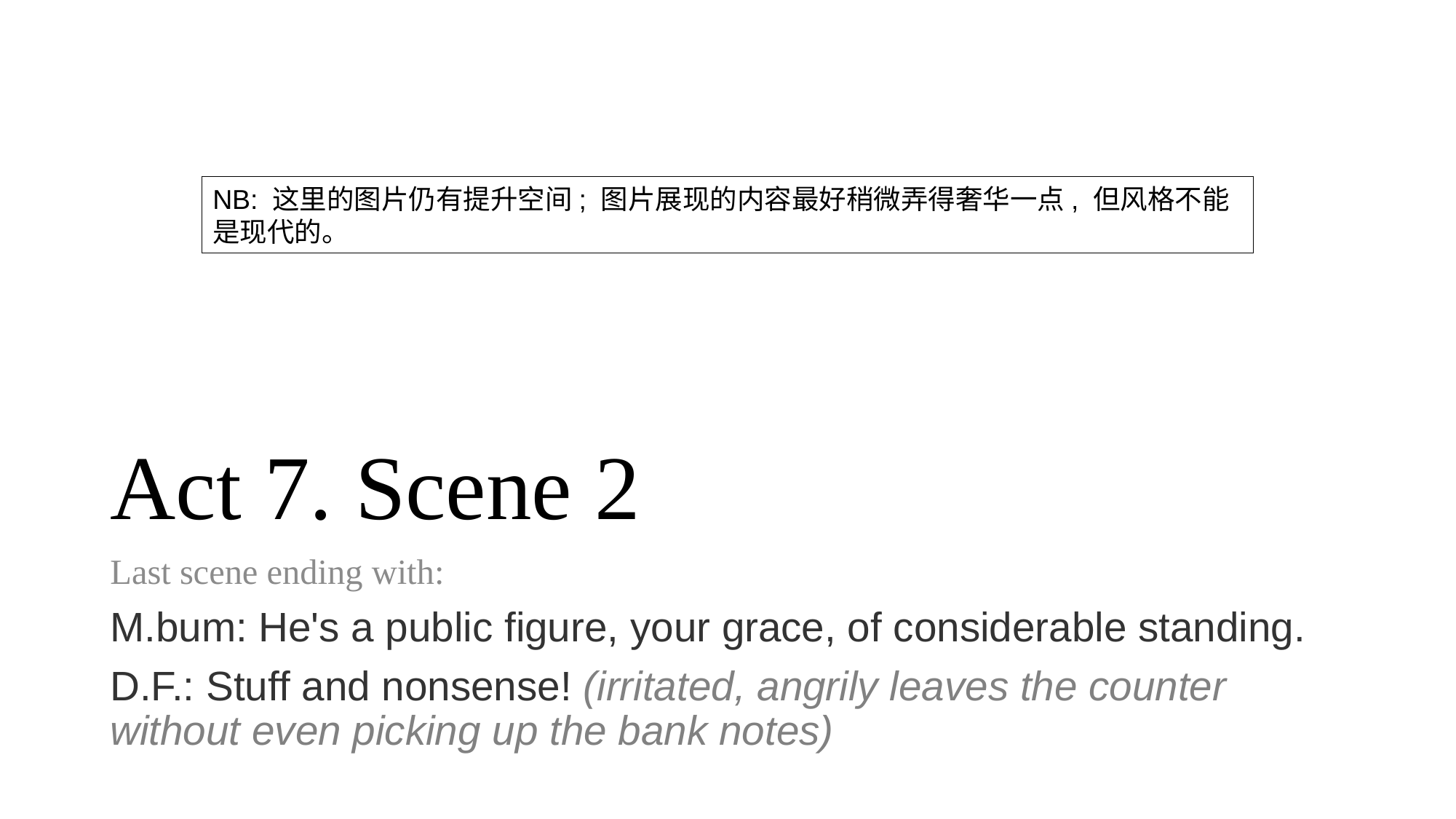

NB: 这里的图片仍有提升空间; 图片展现的内容最好稍微弄得奢华一点, 但风格不能是现代的。
# Act 7. Scene 2
Last scene ending with:
M.bum: He's a public figure, your grace, of considerable standing.
D.F.: Stuff and nonsense! (irritated, angrily leaves the counter without even picking up the bank notes)